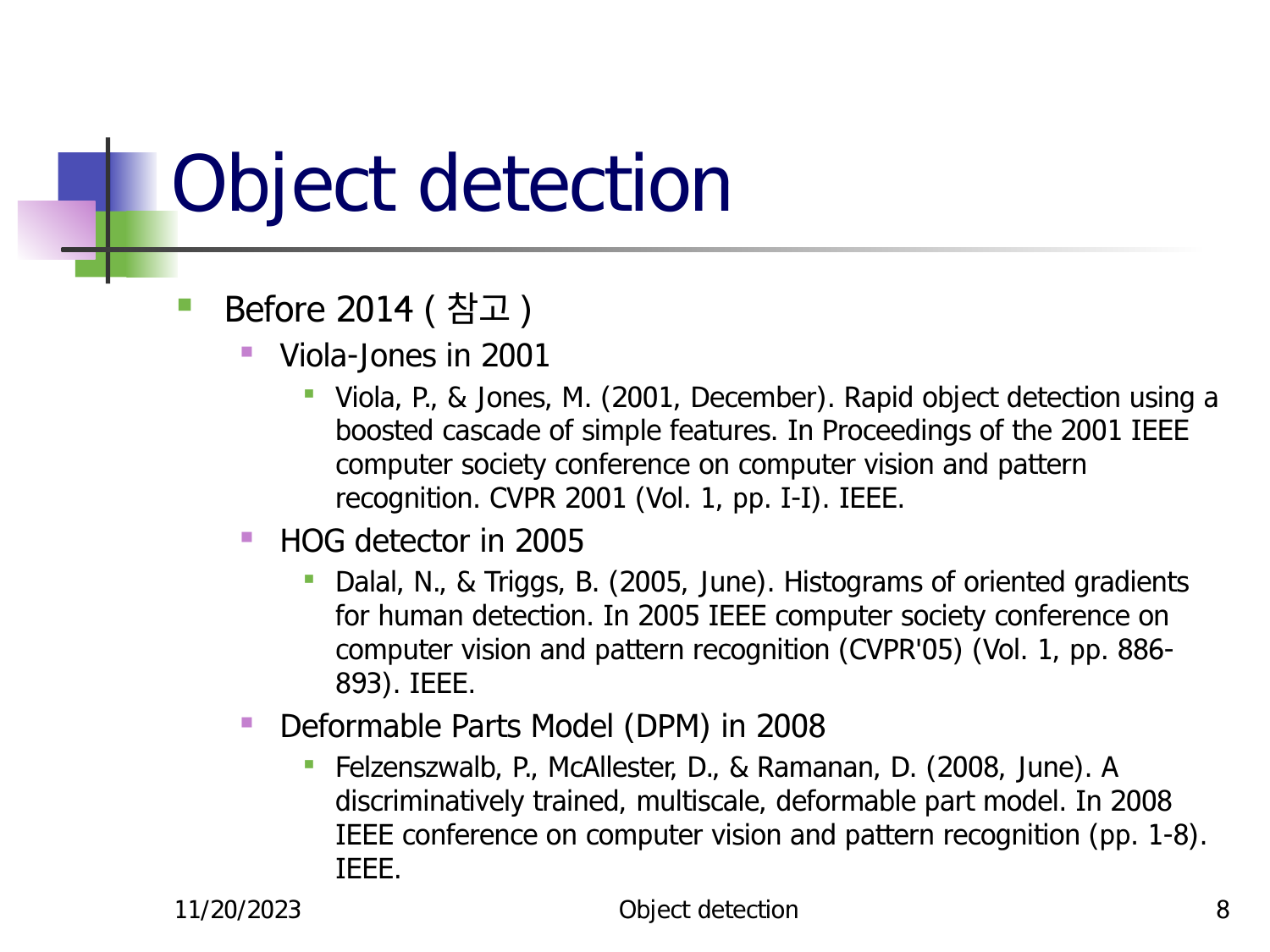

# Object detection
Before 2014 (참고)
Viola-Jones in 2001
Viola, P., & Jones, M. (2001, December). Rapid object detection using a boosted cascade of simple features. In Proceedings of the 2001 IEEE computer society conference on computer vision and pattern recognition. CVPR 2001 (Vol. 1, pp. I-I). IEEE.
HOG detector in 2005
Dalal, N., & Triggs, B. (2005, June). Histograms of oriented gradients for human detection. In 2005 IEEE computer society conference on computer vision and pattern recognition (CVPR'05) (Vol. 1, pp. 886-893). IEEE.
Deformable Parts Model (DPM) in 2008
Felzenszwalb, P., McAllester, D., & Ramanan, D. (2008, June). A discriminatively trained, multiscale, deformable part model. In 2008 IEEE conference on computer vision and pattern recognition (pp. 1-8). IEEE.
11/20/2023
Object detection
8